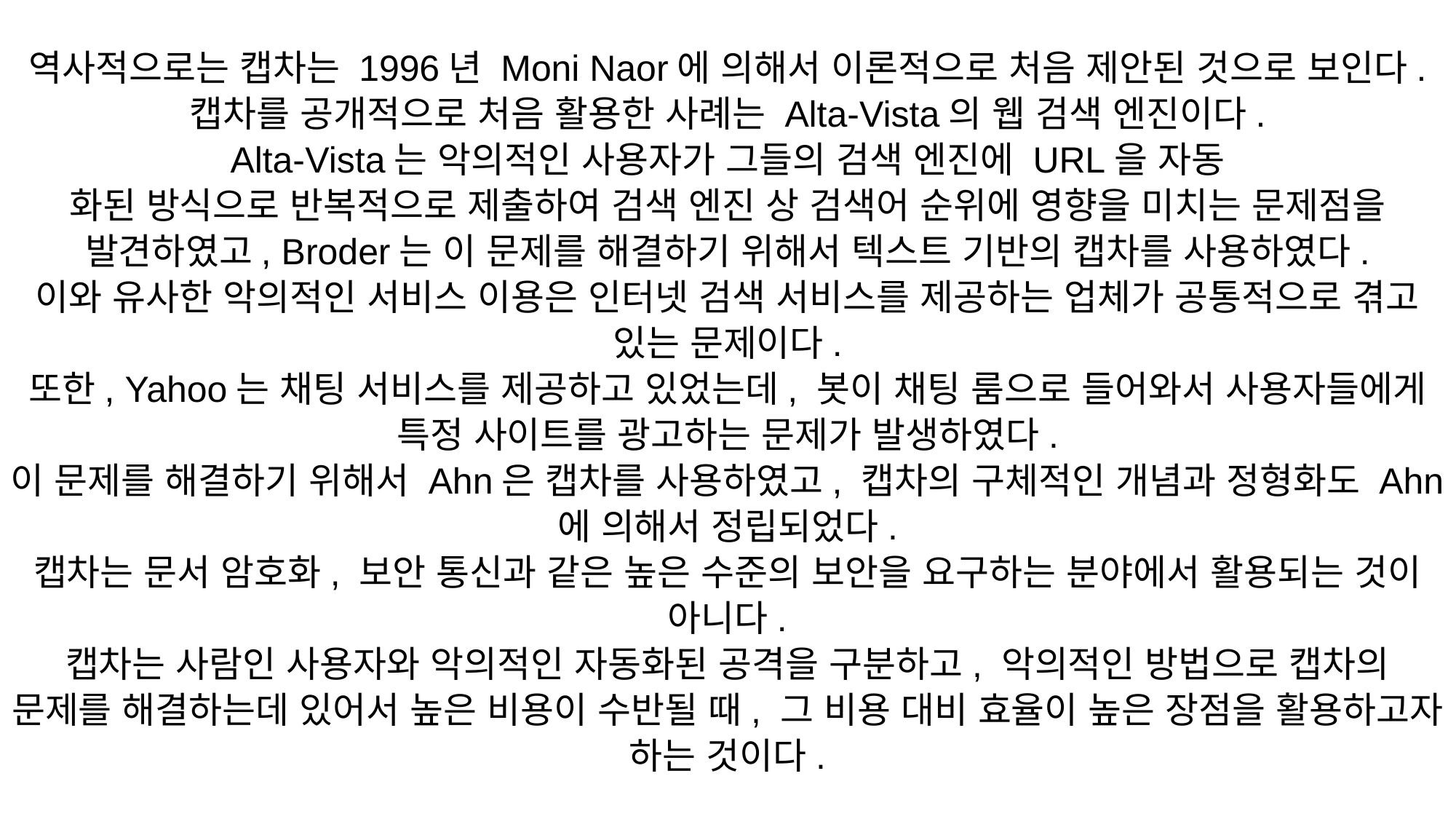

역사적으로는 캡차는 1996년 Moni Naor에 의해서 이론적으로 처음 제안된 것으로 보인다.
캡차를 공개적으로 처음 활용한 사례는 Alta-Vista의 웹 검색 엔진이다.
Alta-Vista는 악의적인 사용자가 그들의 검색 엔진에 URL을 자동
화된 방식으로 반복적으로 제출하여 검색 엔진 상 검색어 순위에 영향을 미치는 문제점을 발견하였고, Broder는 이 문제를 해결하기 위해서 텍스트 기반의 캡차를 사용하였다.
이와 유사한 악의적인 서비스 이용은 인터넷 검색 서비스를 제공하는 업체가 공통적으로 겪고 있는 문제이다.
또한, Yahoo는 채팅 서비스를 제공하고 있었는데, 봇이 채팅 룸으로 들어와서 사용자들에게 특정 사이트를 광고하는 문제가 발생하였다.
이 문제를 해결하기 위해서 Ahn은 캡차를 사용하였고, 캡차의 구체적인 개념과 정형화도 Ahn에 의해서 정립되었다.
캡차는 문서 암호화, 보안 통신과 같은 높은 수준의 보안을 요구하는 분야에서 활용되는 것이 아니다.
캡차는 사람인 사용자와 악의적인 자동화된 공격을 구분하고, 악의적인 방법으로 캡차의 문제를 해결하는데 있어서 높은 비용이 수반될 때, 그 비용 대비 효율이 높은 장점을 활용하고자 하는 것이다.